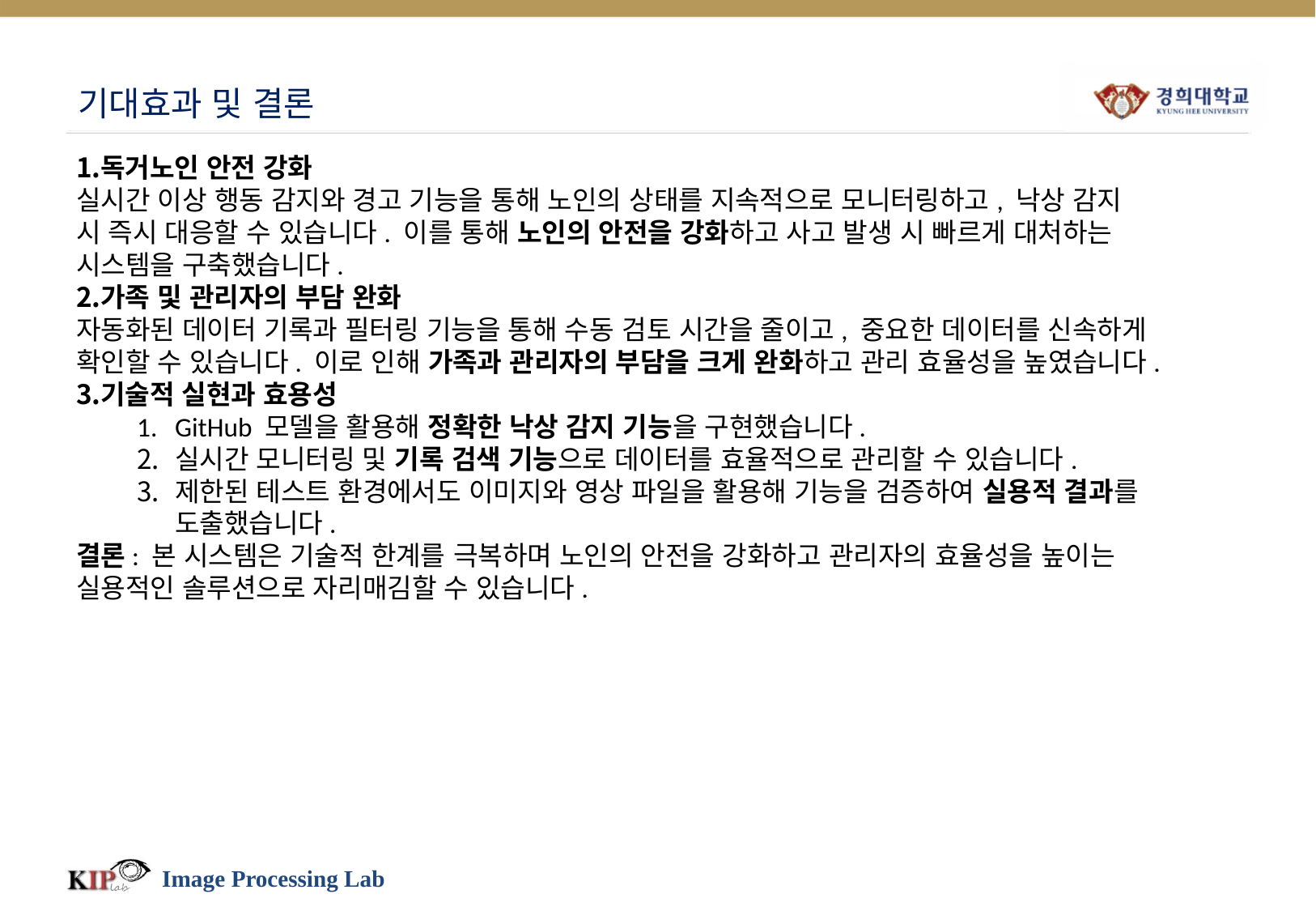

# 기대효과 및 결론
독거노인 안전 강화
실시간 이상 행동 감지와 경고 기능을 통해 노인의 상태를 지속적으로 모니터링하고, 낙상 감지 시 즉시 대응할 수 있습니다. 이를 통해 노인의 안전을 강화하고 사고 발생 시 빠르게 대처하는 시스템을 구축했습니다.
가족 및 관리자의 부담 완화
자동화된 데이터 기록과 필터링 기능을 통해 수동 검토 시간을 줄이고, 중요한 데이터를 신속하게 확인할 수 있습니다. 이로 인해 가족과 관리자의 부담을 크게 완화하고 관리 효율성을 높였습니다.
기술적 실현과 효용성
GitHub 모델을 활용해 정확한 낙상 감지 기능을 구현했습니다.
실시간 모니터링 및 기록 검색 기능으로 데이터를 효율적으로 관리할 수 있습니다.
제한된 테스트 환경에서도 이미지와 영상 파일을 활용해 기능을 검증하여 실용적 결과를 도출했습니다.
결론: 본 시스템은 기술적 한계를 극복하며 노인의 안전을 강화하고 관리자의 효율성을 높이는 실용적인 솔루션으로 자리매김할 수 있습니다.

Image Processing Lab